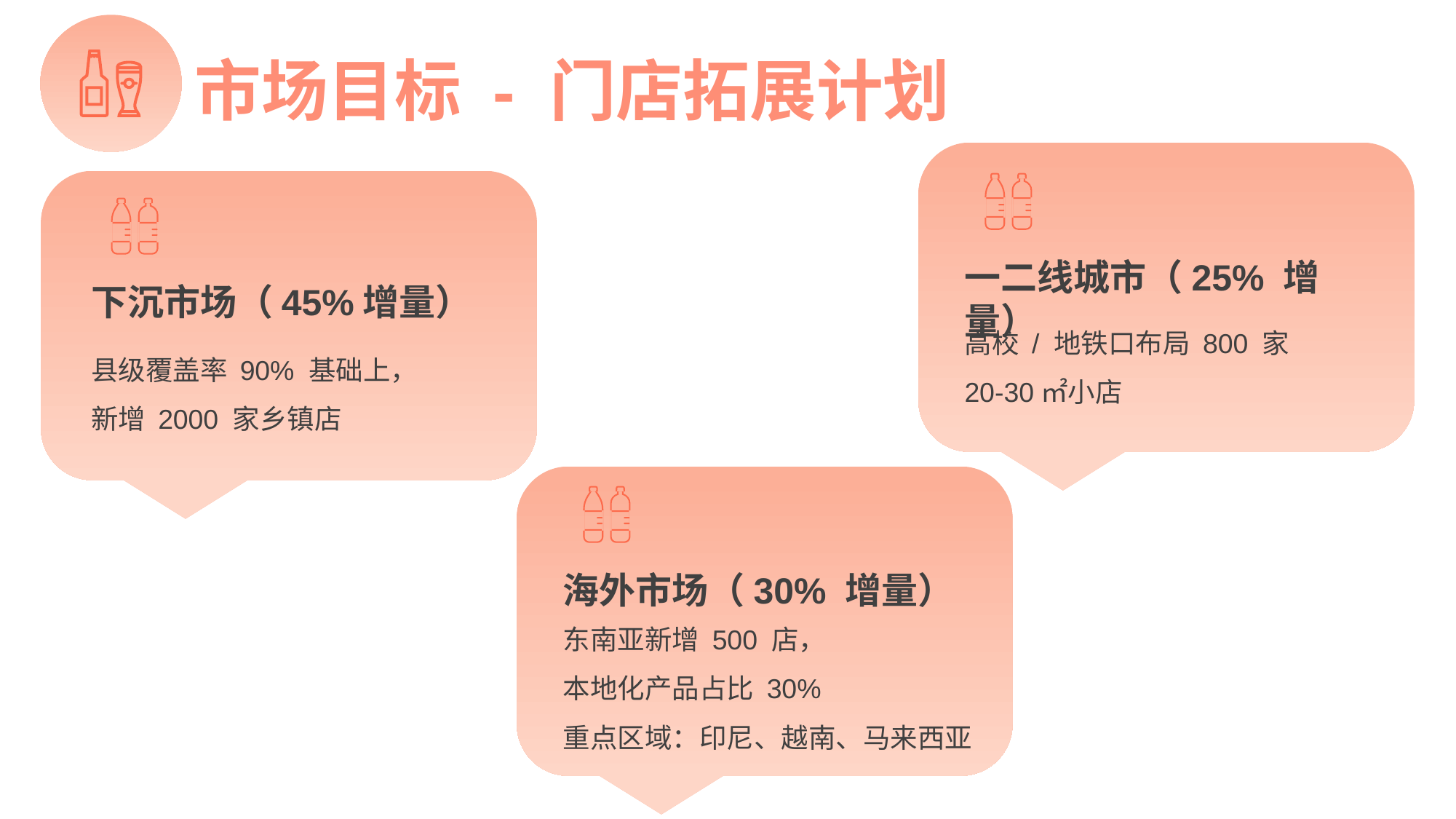

市场目标 - 门店拓展计划

一二线城市（25% 增量）
高校 / 地铁口布局 800 家
20-30㎡小店

下沉市场（45%增量）
县级覆盖率 90% 基础上，
新增 2000 家乡镇店

海外市场（30% 增量）
东南亚新增 500 店，
本地化产品占比 30%
重点区域：印尼、越南、马来西亚